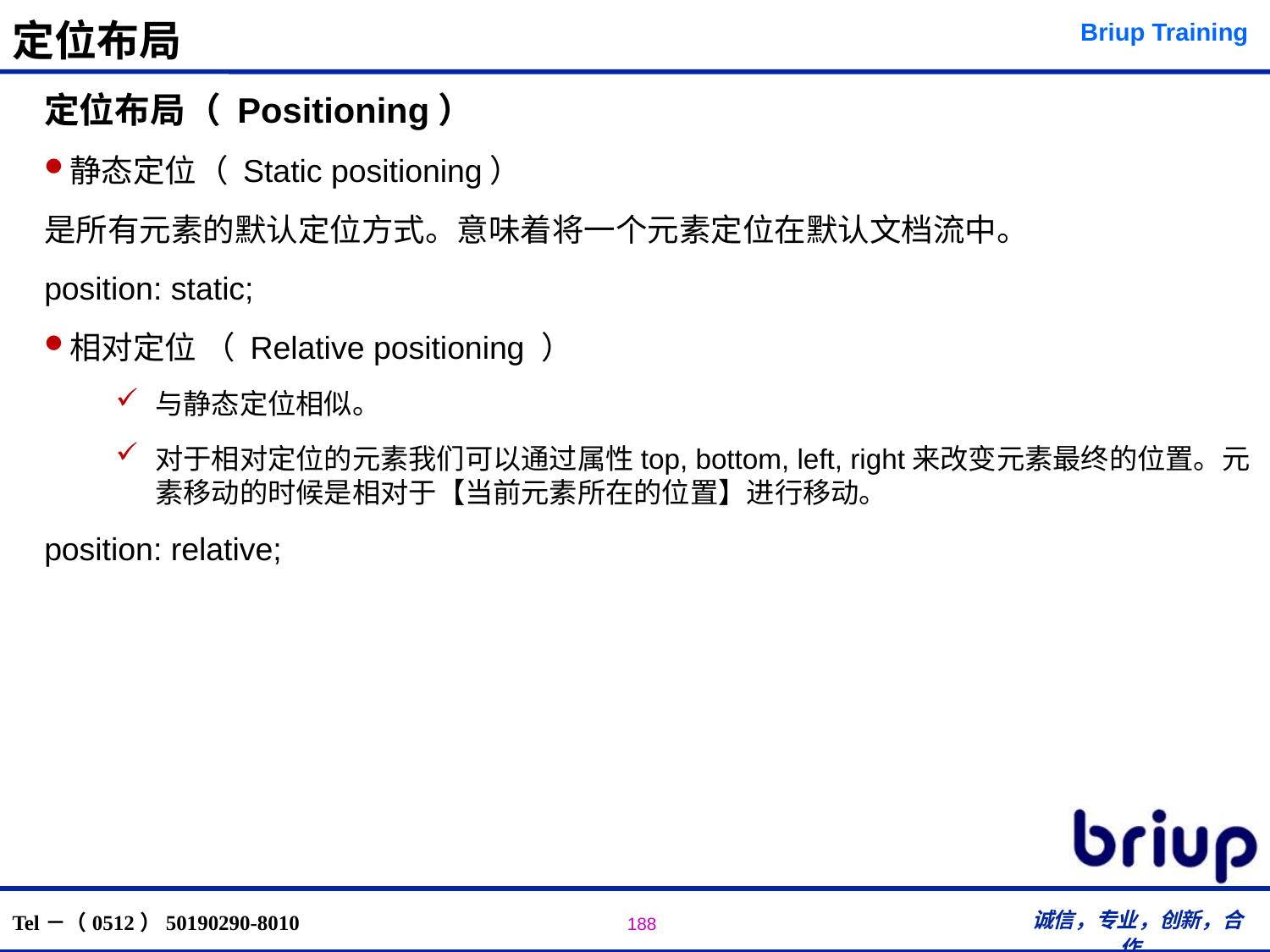

# 定位布局
定位布局（ Positioning）
静态定位（ Static positioning）
是所有元素的默认定位方式。意味着将一个元素定位在默认文档流中。
position: static;
相对定位 （ Relative positioning ）
与静态定位相似。
对于相对定位的元素我们可以通过属性top, bottom, left, right来改变元素最终的位置。元素移动的时候是相对于【当前元素所在的位置】进行移动。
position: relative;